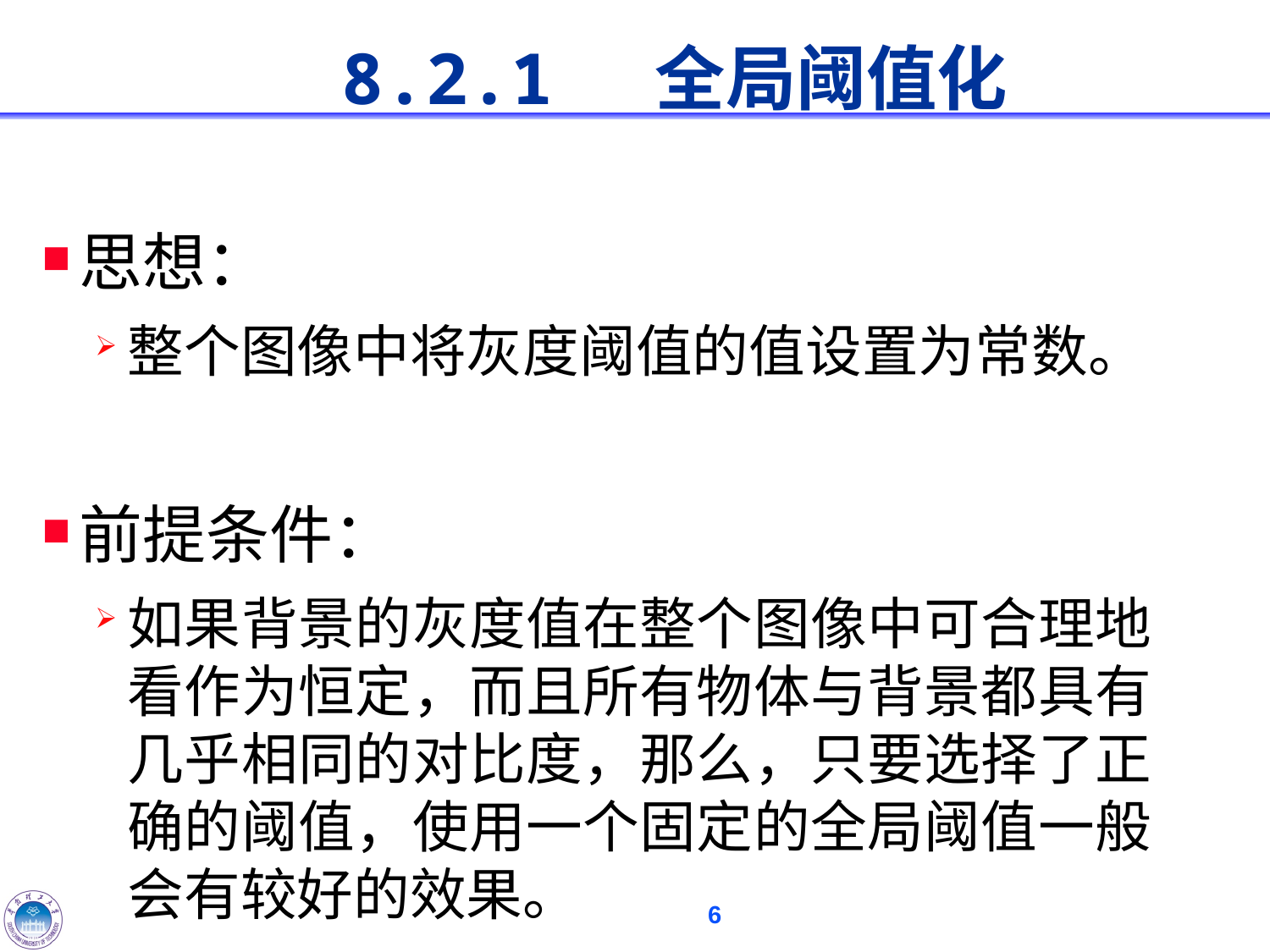

# 8.2.1  全局阈值化
思想：
整个图像中将灰度阈值的值设置为常数。

前提条件：
如果背景的灰度值在整个图像中可合理地看作为恒定，而且所有物体与背景都具有几乎相同的对比度，那么，只要选择了正确的阈值，使用一个固定的全局阈值一般会有较好的效果。